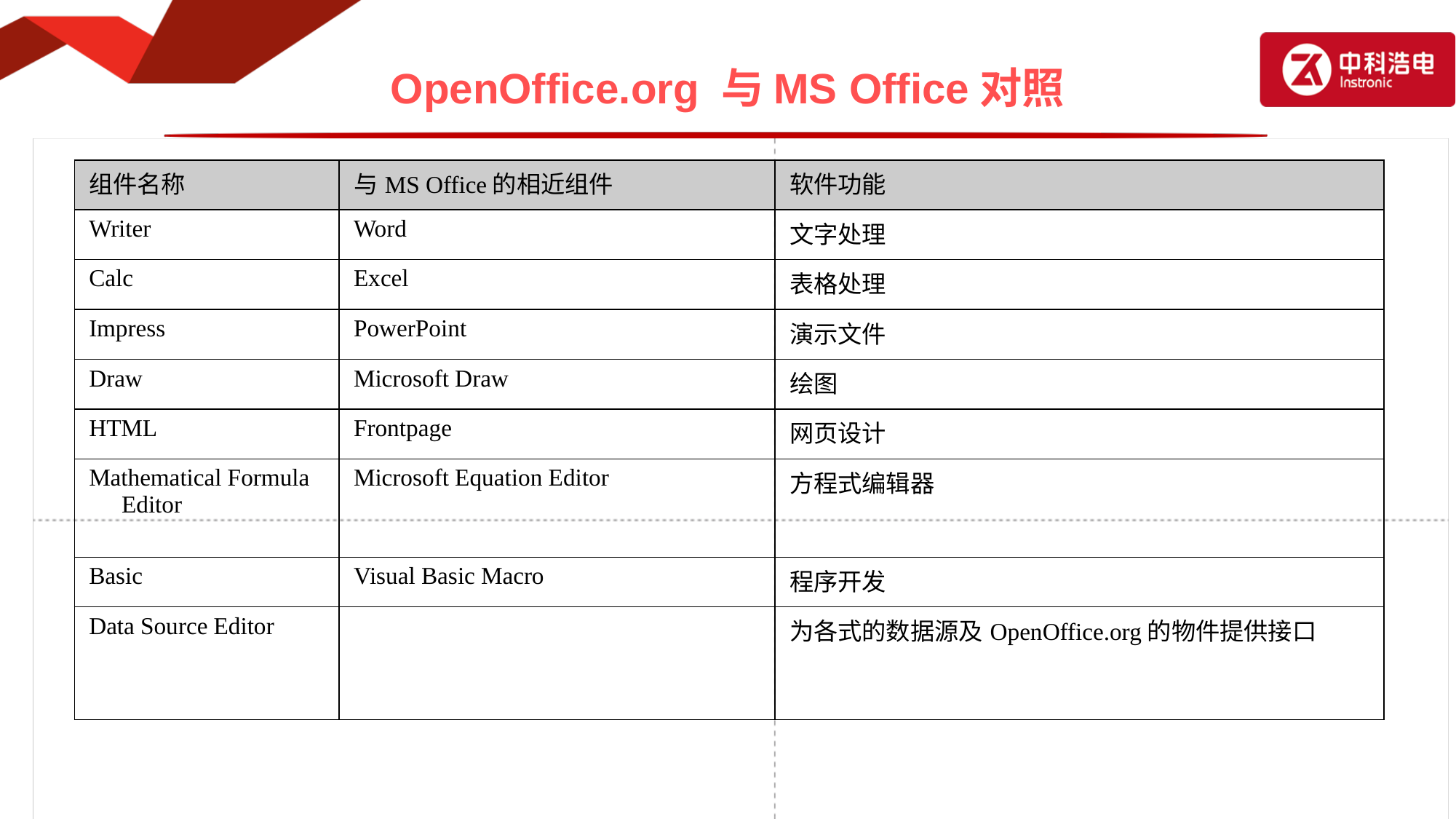

# OpenOffice.org 与MS Office对照
| 组件名称 | 与MS Office的相近组件 | 软件功能 |
| --- | --- | --- |
| Writer | Word | 文字处理 |
| Calc | Excel | 表格处理 |
| Impress | PowerPoint | 演示文件 |
| Draw | Microsoft Draw | 绘图 |
| HTML | Frontpage | 网页设计 |
| Mathematical Formula Editor | Microsoft Equation Editor | 方程式编辑器 |
| Basic | Visual Basic Macro | 程序开发 |
| Data Source Editor |  | 为各式的数据源及OpenOffice.org的物件提供接口 |